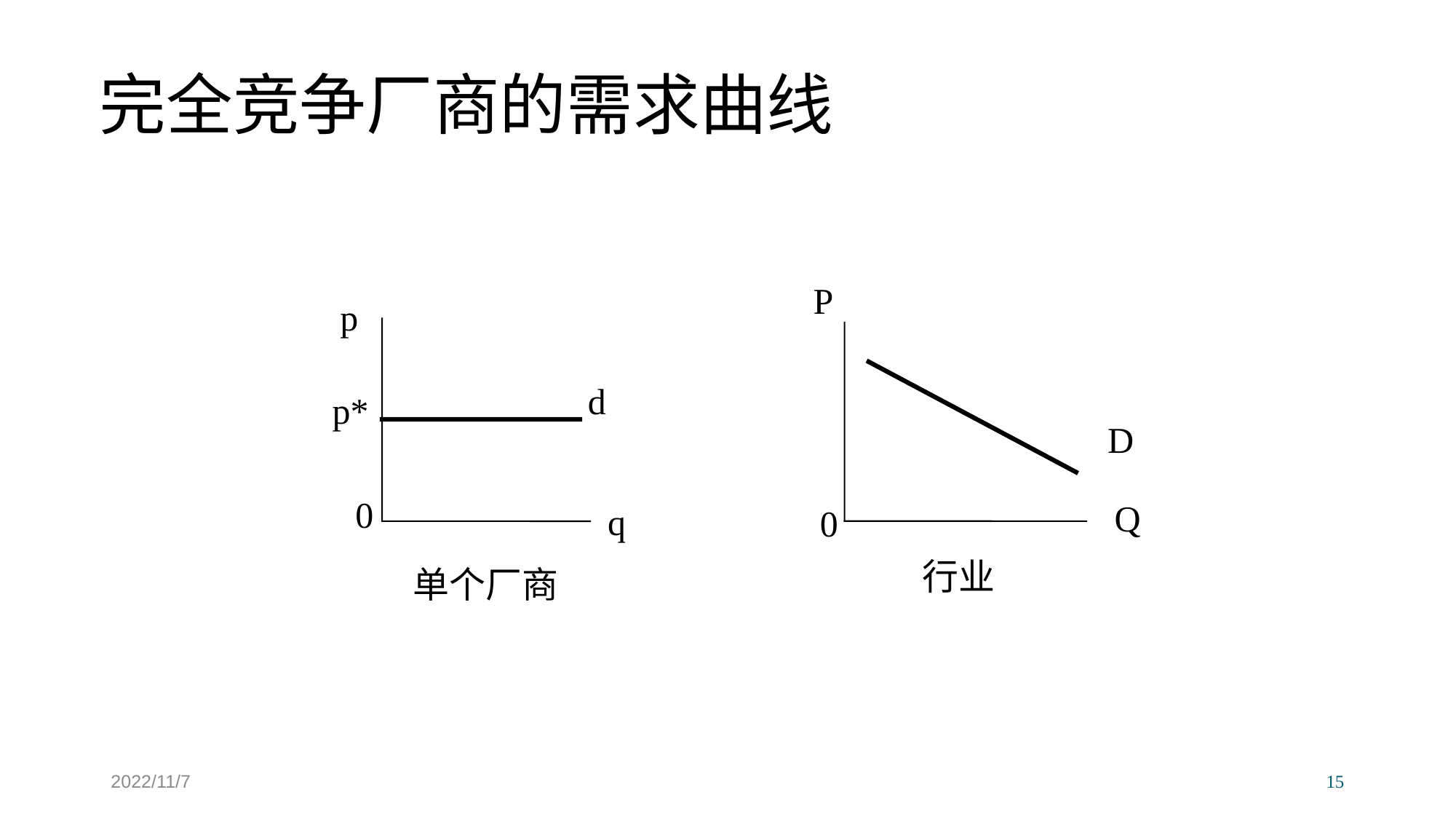

# 完全竞争厂商的需求曲线
P

D
Q
0

p

d
p*

0
q

行业
单个厂商

2022/11/7
15